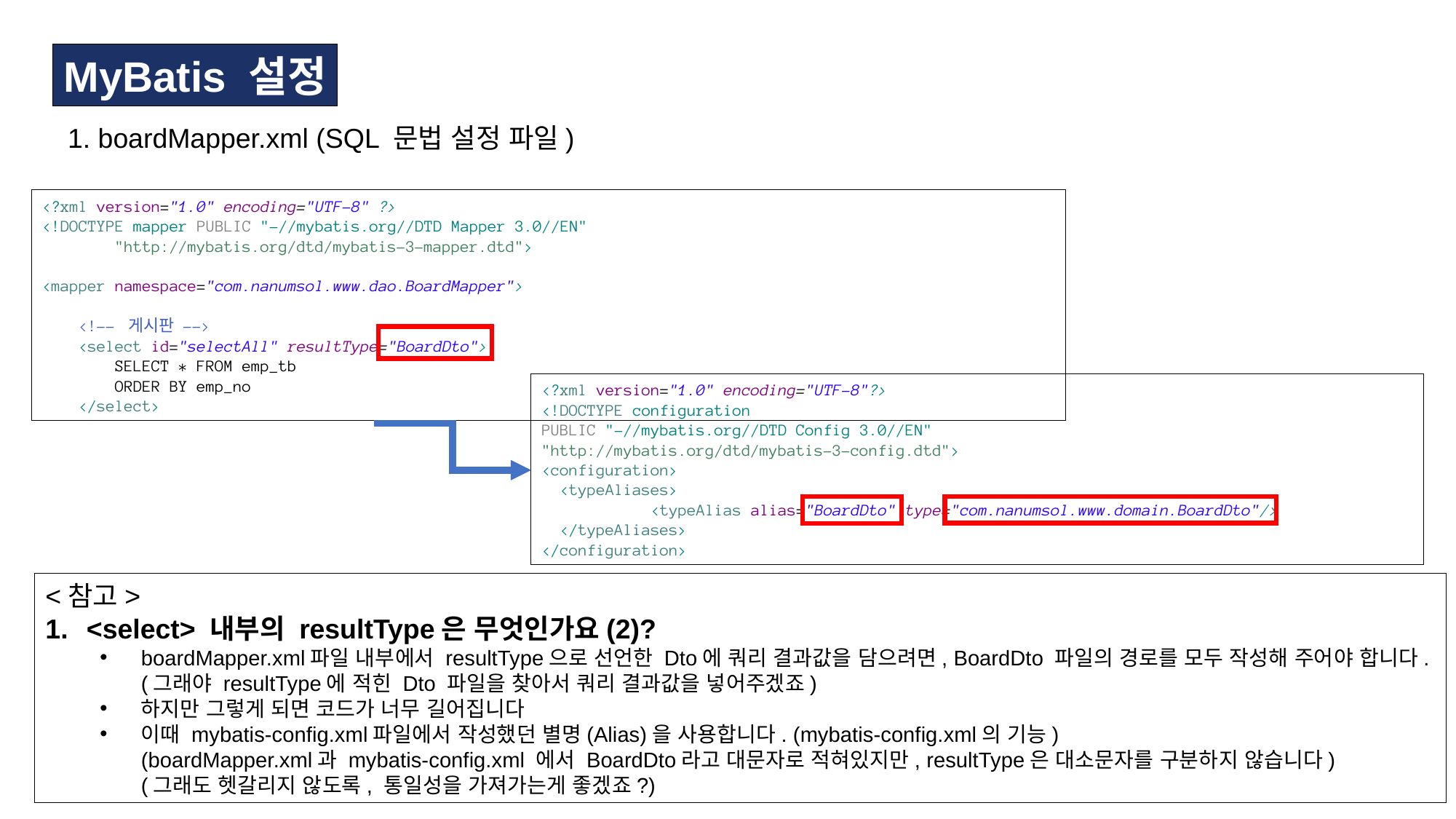

MyBatis 설정
1. boardMapper.xml (SQL 문법 설정 파일)
<?xml version="1.0" encoding="UTF-8" ?>
<!DOCTYPE mapper PUBLIC "-//mybatis.org//DTD Mapper 3.0//EN"
        "http://mybatis.org/dtd/mybatis-3-mapper.dtd">

<mapper namespace="com.nanumsol.www.dao.BoardMapper">

    <!-- 게시판 -->
    <select id="selectAll" resultType="BoardDto">
        SELECT * FROM emp_tb
        ORDER BY emp_no
    </select>

<?xml version="1.0" encoding="UTF-8"?>
<!DOCTYPE configuration
PUBLIC "-//mybatis.org//DTD Config 3.0//EN"
"http://mybatis.org/dtd/mybatis-3-config.dtd">
<configuration>
  <typeAliases>
	<typeAlias alias="BoardDto" type="com.nanumsol.www.domain.BoardDto"/>
  </typeAliases>
</configuration>

<참고>
<select> 내부의 resultType은 무엇인가요(2)?
boardMapper.xml파일 내부에서 resultType으로 선언한 Dto에 쿼리 결과값을 담으려면, BoardDto 파일의 경로를 모두 작성해 주어야 합니다.
(그래야 resultType에 적힌 Dto 파일을 찾아서 쿼리 결과값을 넣어주겠죠)
하지만 그렇게 되면 코드가 너무 길어집니다
이때 mybatis-config.xml파일에서 작성했던 별명(Alias)을 사용합니다. (mybatis-config.xml의 기능)
(boardMapper.xml과 mybatis-config.xml 에서 BoardDto라고 대문자로 적혀있지만, resultType은 대소문자를 구분하지 않습니다)
(그래도 헷갈리지 않도록, 통일성을 가져가는게 좋겠죠?)